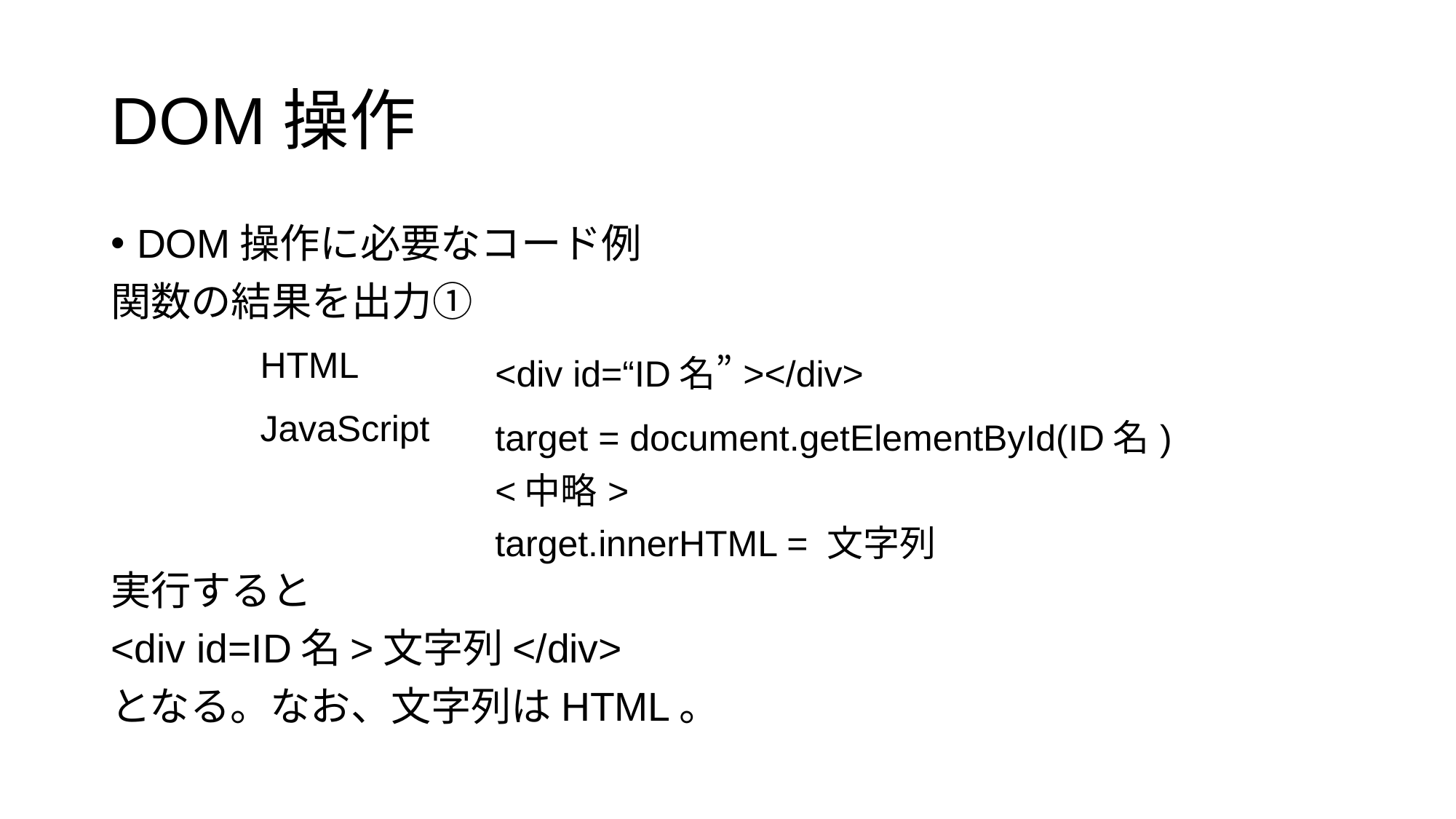

# DOM操作
DOM操作に必要なコード例
関数の結果を出力①

実行すると
<div id=ID名>文字列</div>
となる。なお、文字列はHTML。

| HTML | <div id=“ID名”></div> |
| --- | --- |
| JavaScript | target = document.getElementById(ID名) <中略> target.innerHTML = 文字列 |